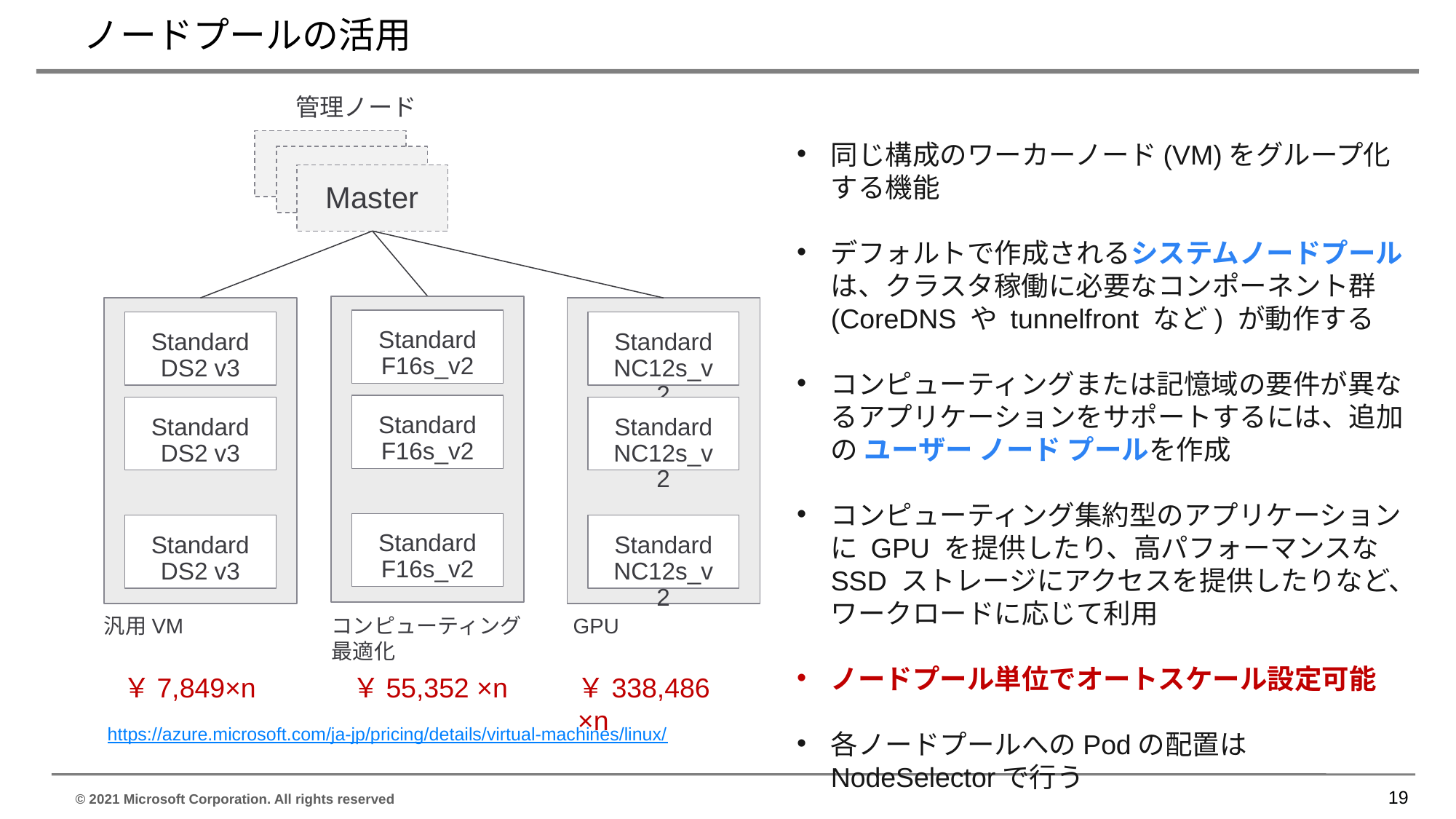

# ノードプールの活用
管理ノード
Master
同じ構成のワーカーノード(VM)をグループ化する機能

デフォルトで作成されるシステムノードプールは、クラスタ稼働に必要なコンポーネント群(CoreDNS や tunnelfront など) が動作する

コンピューティングまたは記憶域の要件が異なるアプリケーションをサポートするには、追加の ユーザー ノード プールを作成

コンピューティング集約型のアプリケーションに GPU を提供したり、高パフォーマンスな SSD ストレージにアクセスを提供したりなど、ワークロードに応じて利用

ノードプール単位でオートスケール設定可能

各ノードプールへのPodの配置はNodeSelectorで行う
Master
Master

Standard
F16s_v2
Standard
DS2 v3
Standard
NC12s_v2
Standard
F16s_v2
Standard
DS2 v3
Standard
NC12s_v2
Standard
F16s_v2
Standard
DS2 v3
Standard
NC12s_v2
汎用VM
コンピューティング
最適化
GPU
￥7,849×n

￥55,352 ×n
￥338,486 ×n
https://azure.microsoft.com/ja-jp/pricing/details/virtual-machines/linux/

19